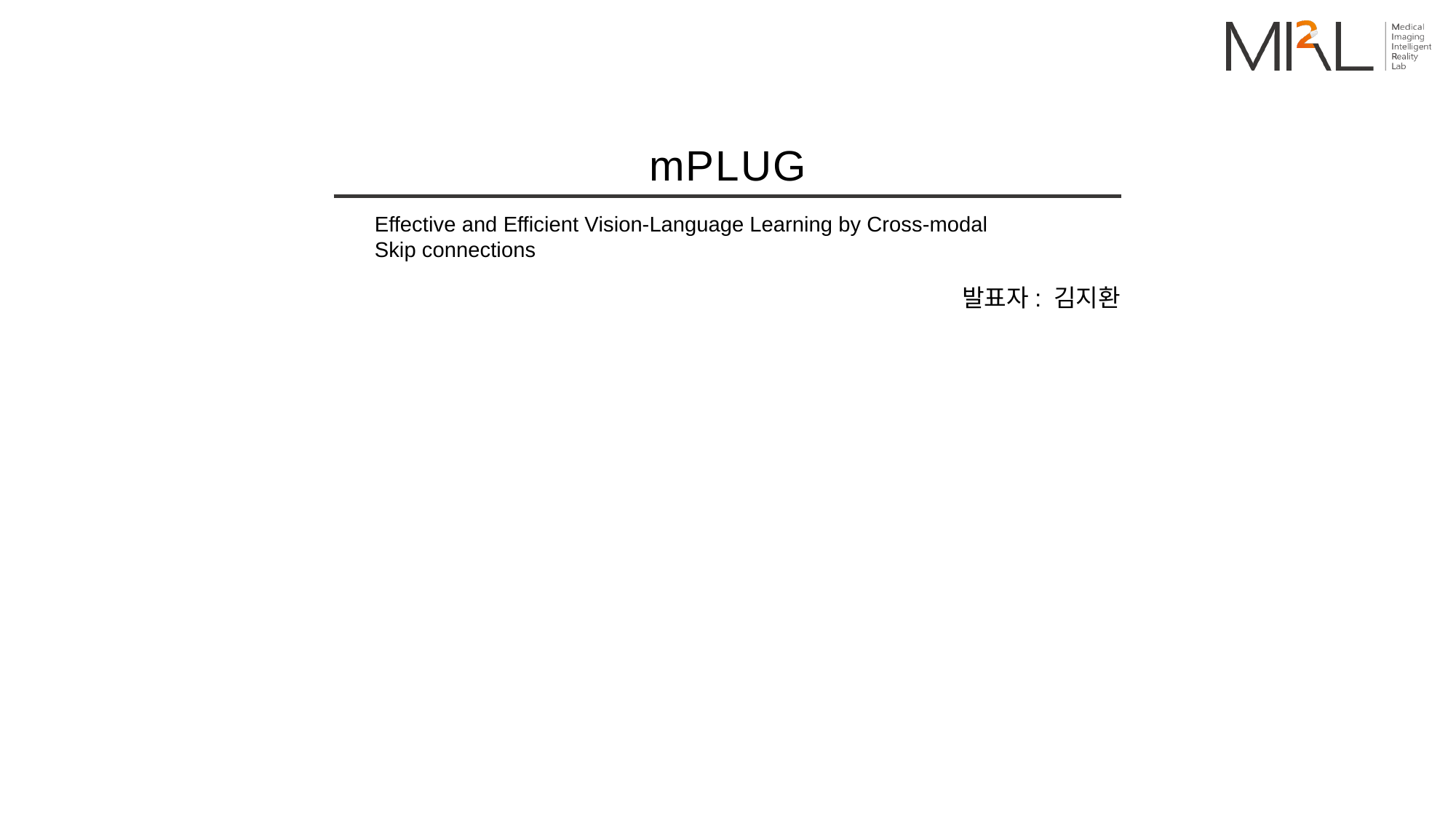

mPLUG
Effective and Efficient Vision-Language Learning by Cross-modal
Skip connections
발표자: 김지환